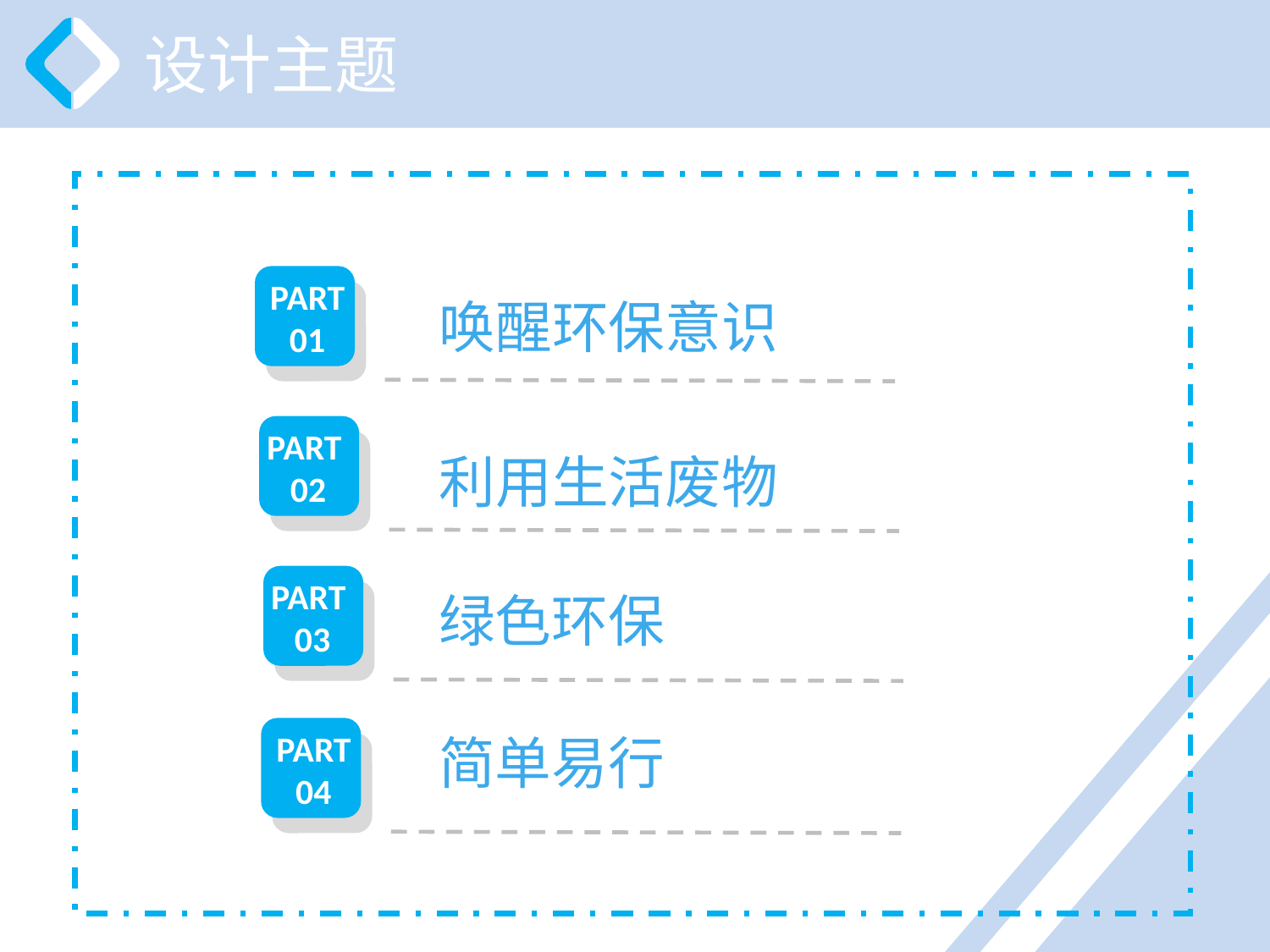

设计主题

PART
01

唤醒环保意识

PART
02

利用生活废物

PART
03

绿色环保

PART
04

简单易行